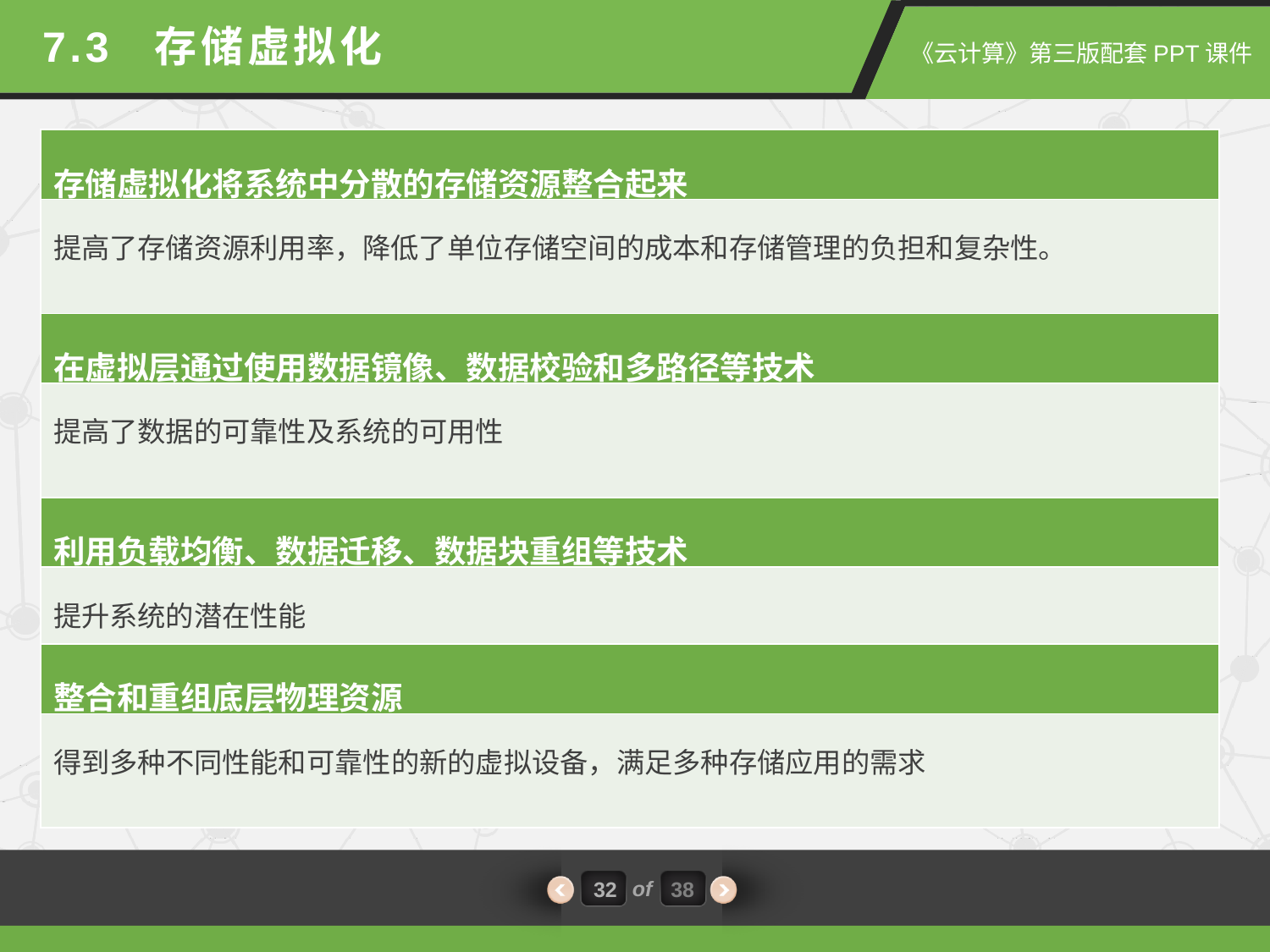

7.3  存储虚拟化
| 存储虚拟化将系统中分散的存储资源整合起来 |
| --- |
| 提高了存储资源利用率，降低了单位存储空间的成本和存储管理的负担和复杂性。 |
| 在虚拟层通过使用数据镜像、数据校验和多路径等技术 |
| 提高了数据的可靠性及系统的可用性 |
| 利用负载均衡、数据迁移、数据块重组等技术 |
| 提升系统的潜在性能 |
| 整合和重组底层物理资源 |
| 得到多种不同性能和可靠性的新的虚拟设备，满足多种存储应用的需求 |
32